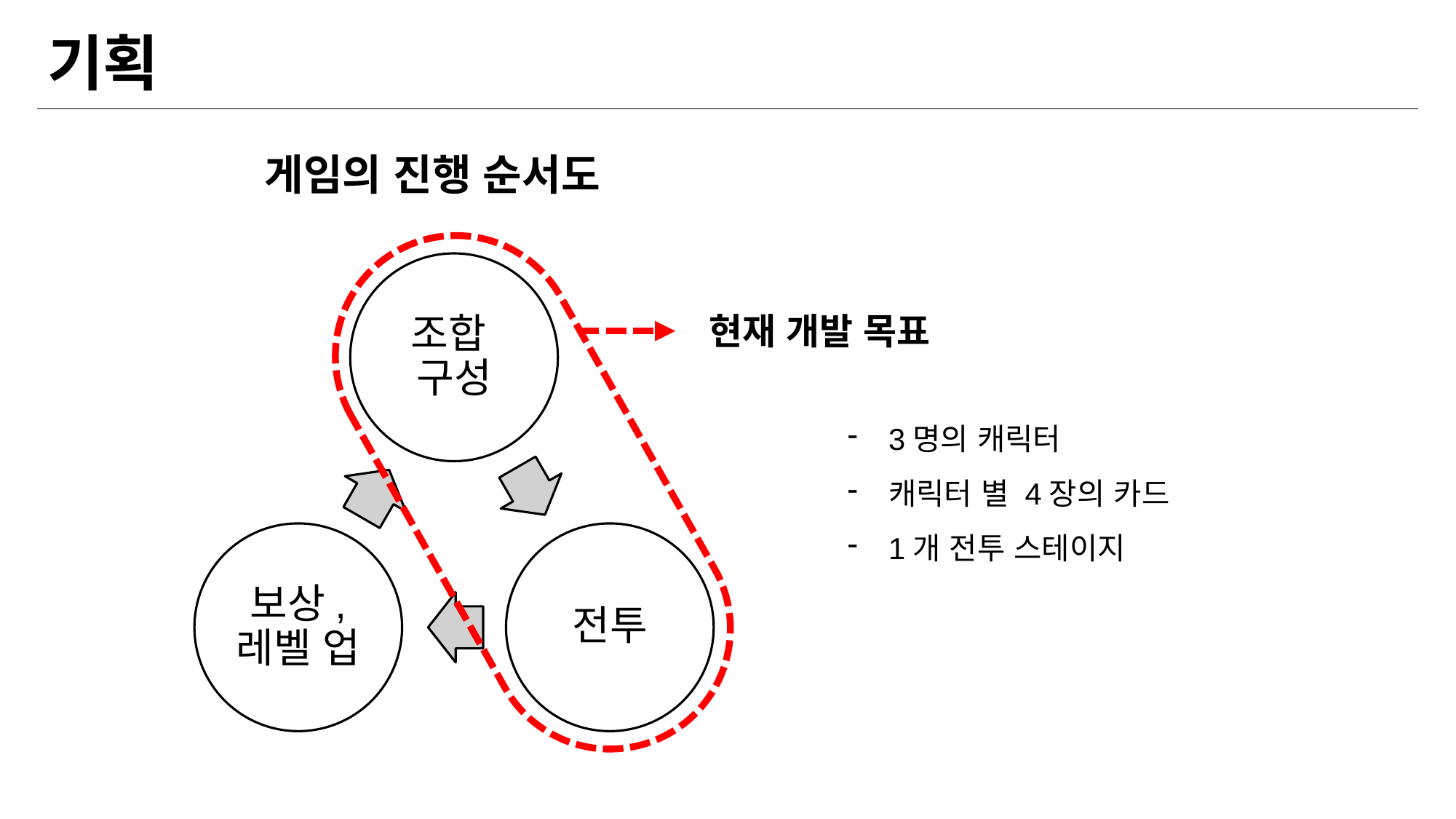

| 기획 |
| --- |
게임의 진행 순서도

조합  구성

전투

보상, 레벨 업

현재 개발 목표
3명의 캐릭터
캐릭터 별 4장의 카드
1개 전투 스테이지